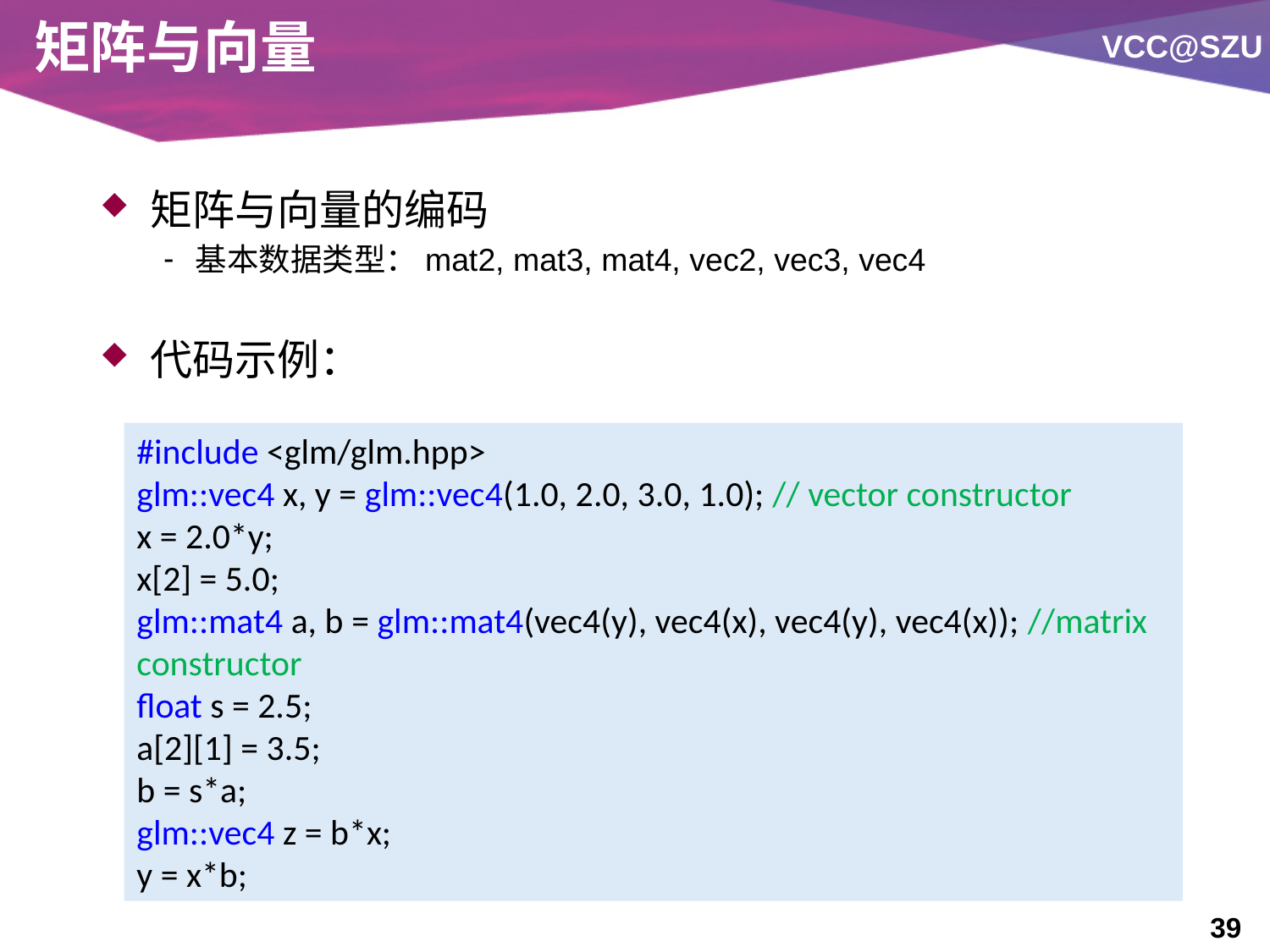

# 矩阵与向量
矩阵与向量的编码
基本数据类型：mat2, mat3, mat4, vec2, vec3, vec4

代码示例：

#include <glm/glm.hpp>
glm::vec4 x, y = glm::vec4(1.0, 2.0, 3.0, 1.0); // vector constructor
x = 2.0*y;
x[2] = 5.0;
glm::mat4 a, b = glm::mat4(vec4(y), vec4(x), vec4(y), vec4(x)); //matrix constructor
float s = 2.5;
a[2][1] = 3.5;
b = s*a;
glm::vec4 z = b*x;
y = x*b;
39